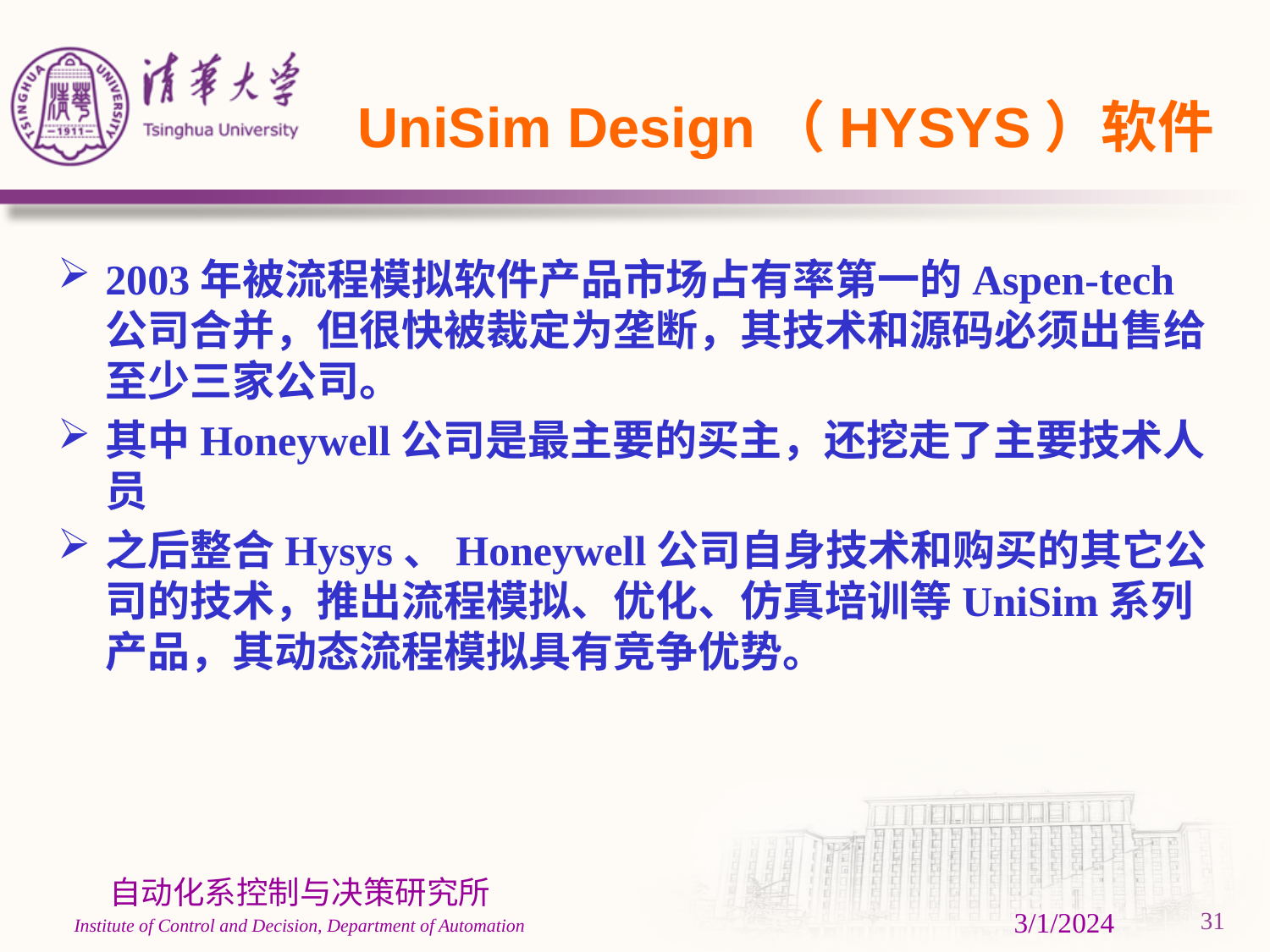

# UniSim Design（HYSYS）软件
2003年被流程模拟软件产品市场占有率第一的Aspen-tech公司合并，但很快被裁定为垄断，其技术和源码必须出售给至少三家公司。
其中Honeywell公司是最主要的买主，还挖走了主要技术人员
之后整合Hysys、Honeywell公司自身技术和购买的其它公司的技术，推出流程模拟、优化、仿真培训等UniSim系列产品，其动态流程模拟具有竞争优势。
3/1/2024
31